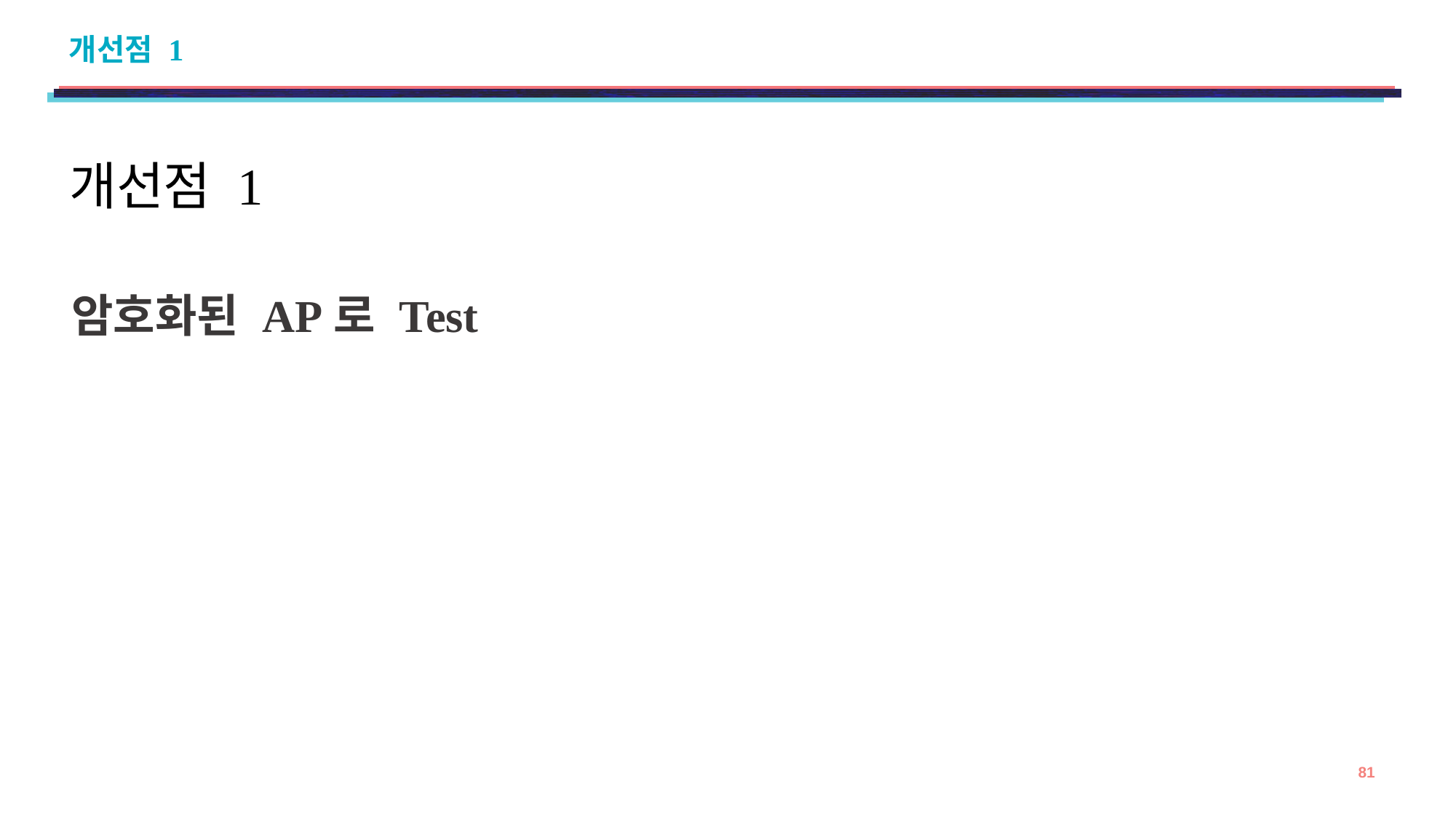

# 개선점 1
개선점 1
암호화된 AP로 Test